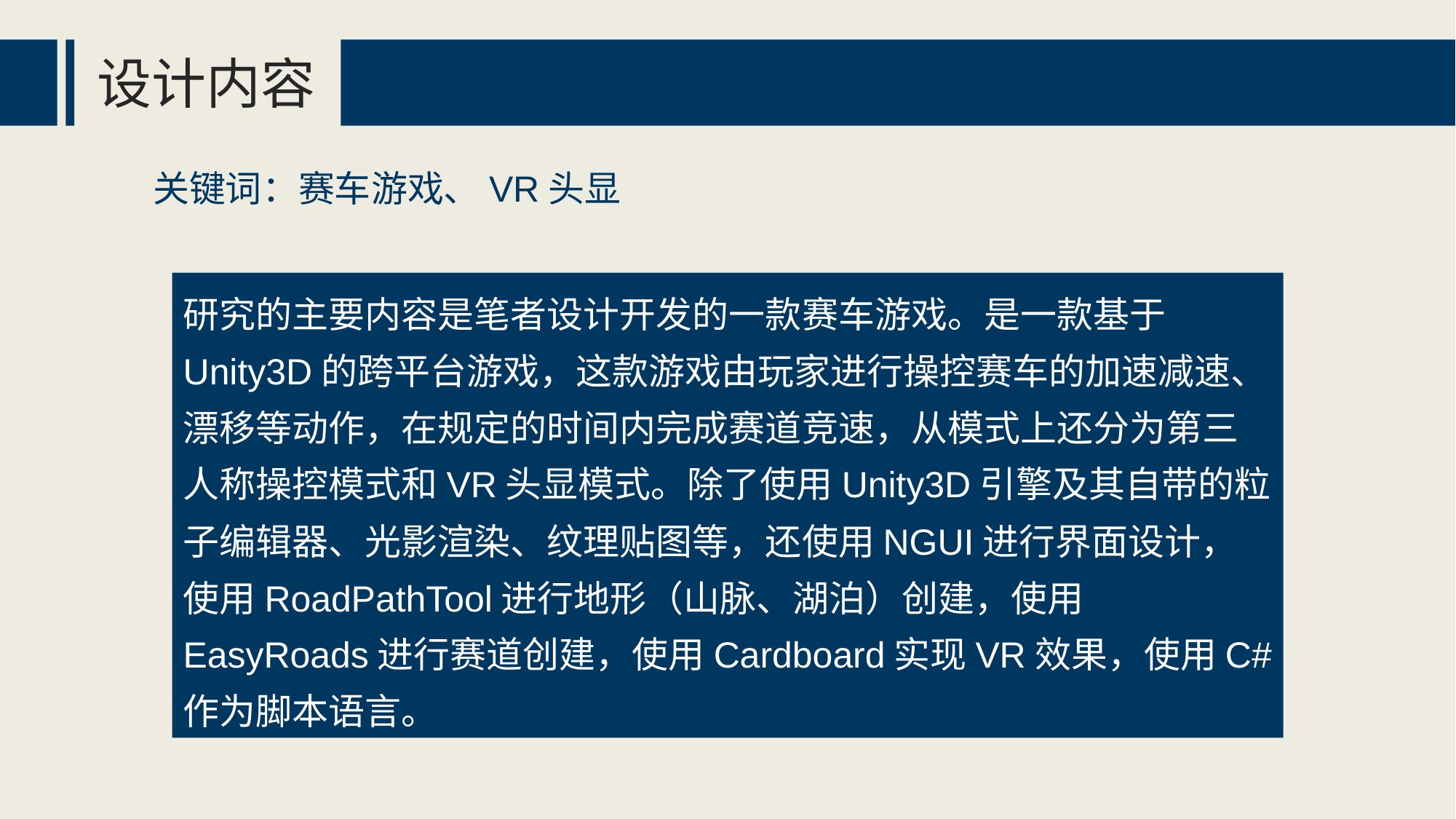

设计内容

关键词：赛车游戏、VR头显
研究的主要内容是笔者设计开发的一款赛车游戏。是一款基于Unity3D的跨平台游戏，这款游戏由玩家进行操控赛车的加速减速、漂移等动作，在规定的时间内完成赛道竞速，从模式上还分为第三人称操控模式和VR头显模式。除了使用Unity3D引擎及其自带的粒子编辑器、光影渲染、纹理贴图等，还使用NGUI进行界面设计，使用RoadPathTool进行地形（山脉、湖泊）创建，使用EasyRoads进行赛道创建，使用Cardboard实现VR效果，使用C#作为脚本语言。
6